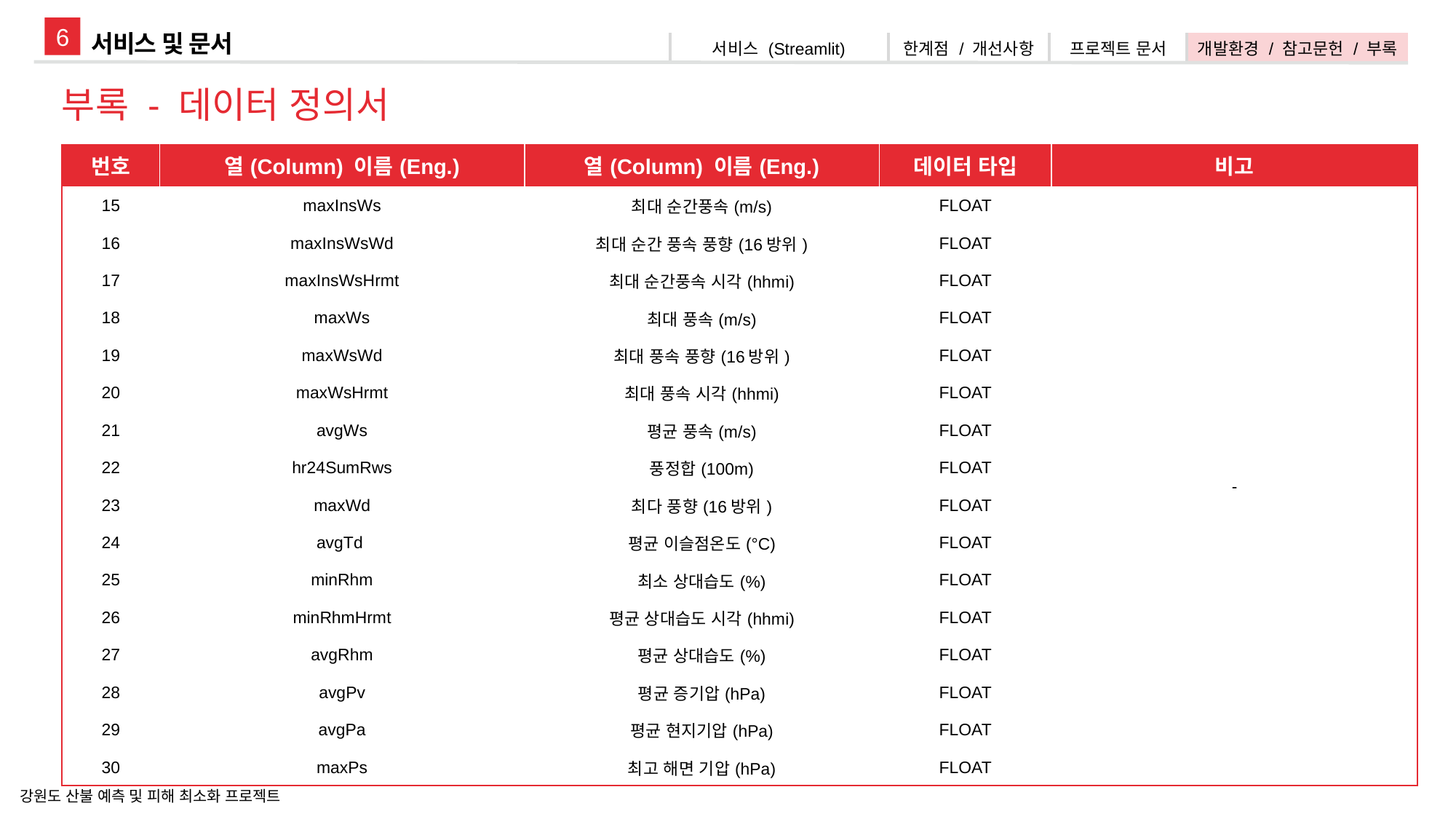

6
서비스 및 문서
| 서비스 (Streamlit) | 한계점 / 개선사항 | 프로젝트 문서 | 개발환경 / 참고문헌 / 부록 |
| --- | --- | --- | --- |
부록 - 데이터 정의서
| 번호 | 열(Column) 이름(Eng.) | 열(Column) 이름(Eng.) | 데이터 타입 | 비고 |
| --- | --- | --- | --- | --- |
| 15 | maxInsWs | 최대 순간풍속(m/s) | FLOAT | - |
| 16 | maxInsWsWd | 최대 순간 풍속 풍향(16방위) | FLOAT |  |
| 17 | maxInsWsHrmt | 최대 순간풍속 시각(hhmi) | FLOAT |  |
| 18 | maxWs | 최대 풍속(m/s) | FLOAT |  |
| 19 | maxWsWd | 최대 풍속 풍향(16방위) | FLOAT |  |
| 20 | maxWsHrmt | 최대 풍속 시각(hhmi) | FLOAT |  |
| 21 | avgWs | 평균 풍속(m/s) | FLOAT |  |
| 22 | hr24SumRws | 풍정합(100m) | FLOAT |  |
| 23 | maxWd | 최다 풍향(16방위) | FLOAT |  |
| 24 | avgTd | 평균 이슬점온도(°C) | FLOAT |  |
| 25 | minRhm | 최소 상대습도(%) | FLOAT |  |
| 26 | minRhmHrmt | 평균 상대습도 시각(hhmi) | FLOAT |  |
| 27 | avgRhm | 평균 상대습도(%) | FLOAT |  |
| 28 | avgPv | 평균 증기압(hPa) | FLOAT |  |
| 29 | avgPa | 평균 현지기압(hPa) | FLOAT |  |
| 30 | maxPs | 최고 해면 기압(hPa) | FLOAT |  |
강원도 산불 예측 및 피해 최소화 프로젝트